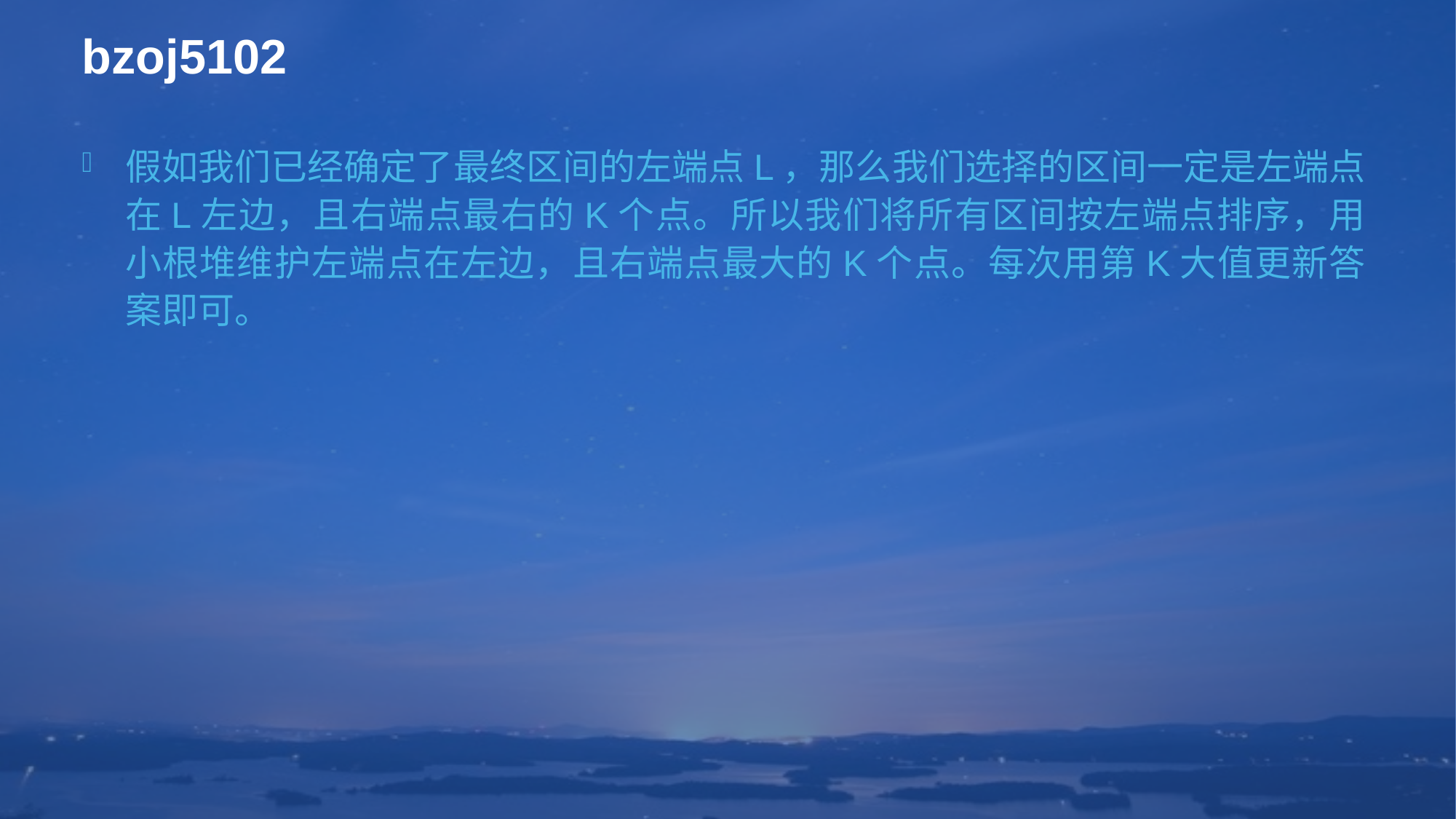

# bzoj5102
假如我们已经确定了最终区间的左端点L，那么我们选择的区间一定是左端点在L左边，且右端点最右的K个点。所以我们将所有区间按左端点排序，用小根堆维护左端点在左边，且右端点最大的K个点。每次用第K大值更新答案即可。